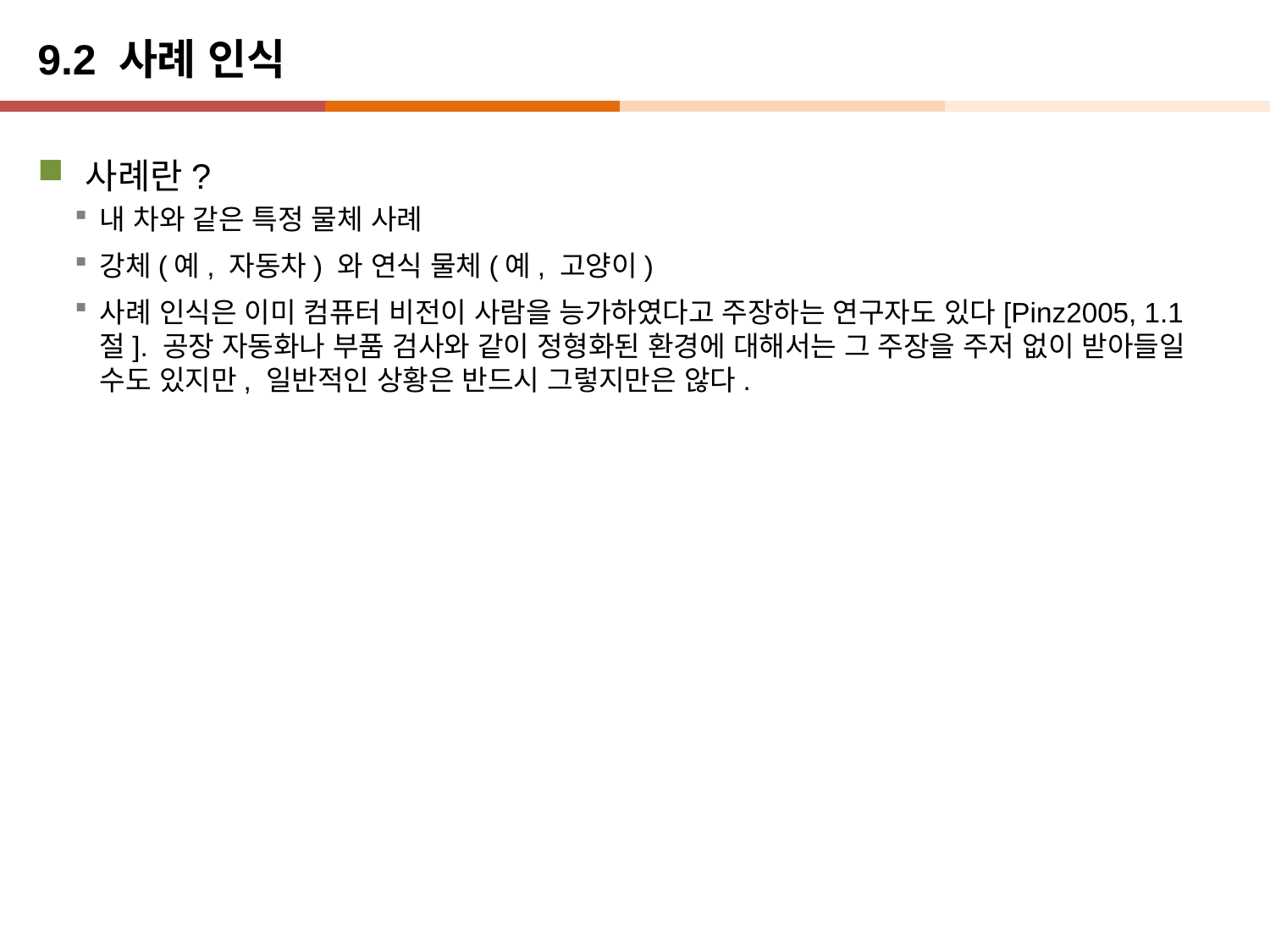

# 9.2 사례 인식
사례란?
내 차와 같은 특정 물체 사례
강체(예, 자동차) 와 연식 물체(예, 고양이)
사례 인식은 이미 컴퓨터 비전이 사람을 능가하였다고 주장하는 연구자도 있다[Pinz2005, 1.1절]. 공장 자동화나 부품 검사와 같이 정형화된 환경에 대해서는 그 주장을 주저 없이 받아들일 수도 있지만, 일반적인 상황은 반드시 그렇지만은 않다.